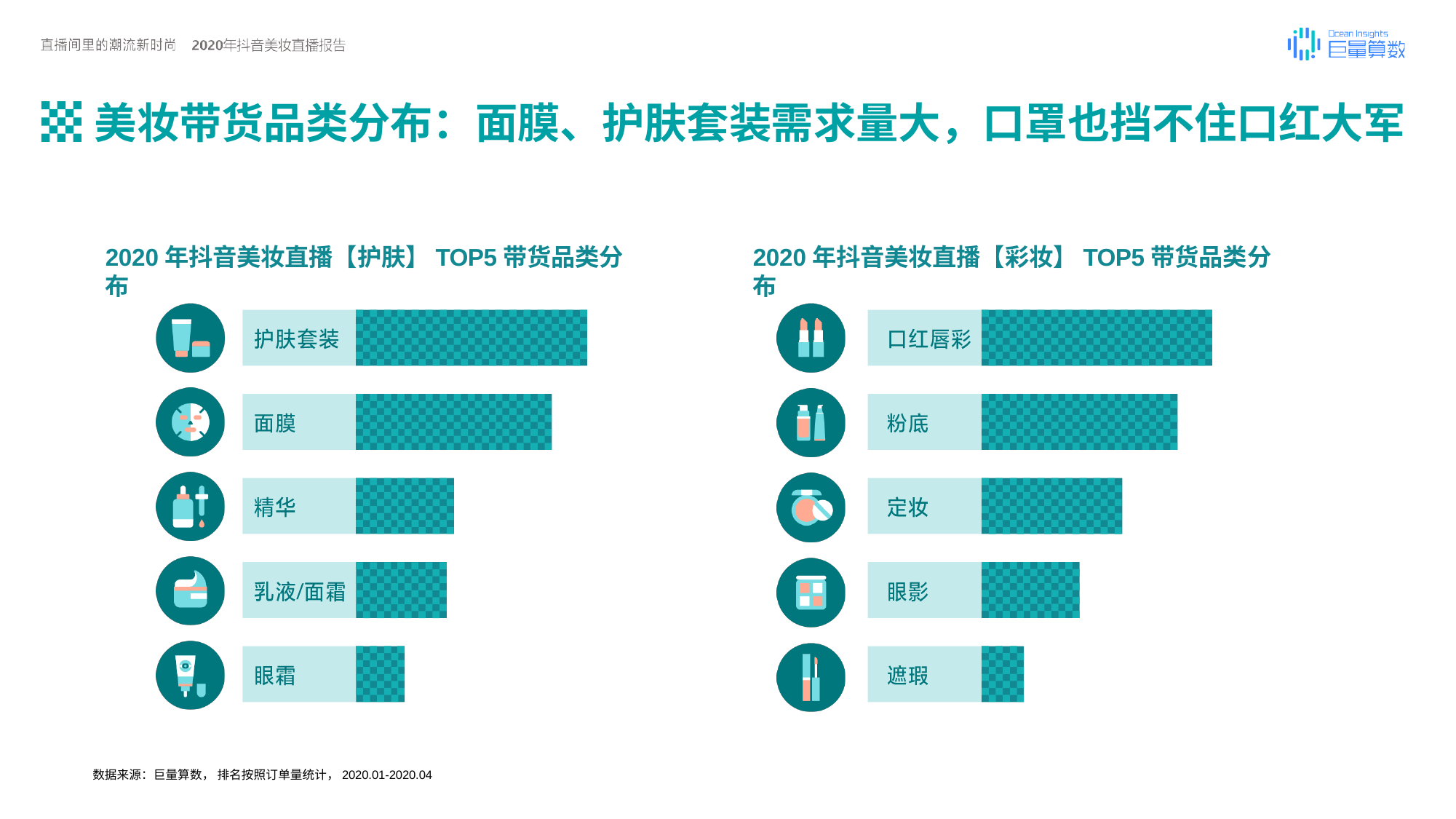

# 美妆带货品类分布：面膜、护肤套装需求量大，口罩也挡不住口红大军

2020年抖音美妆直播【护肤】TOP5带货品类分布
2020年抖音美妆直播【彩妆】TOP5带货品类分布

数据来源：巨量算数， 排名按照订单量统计，2020.01-2020.04